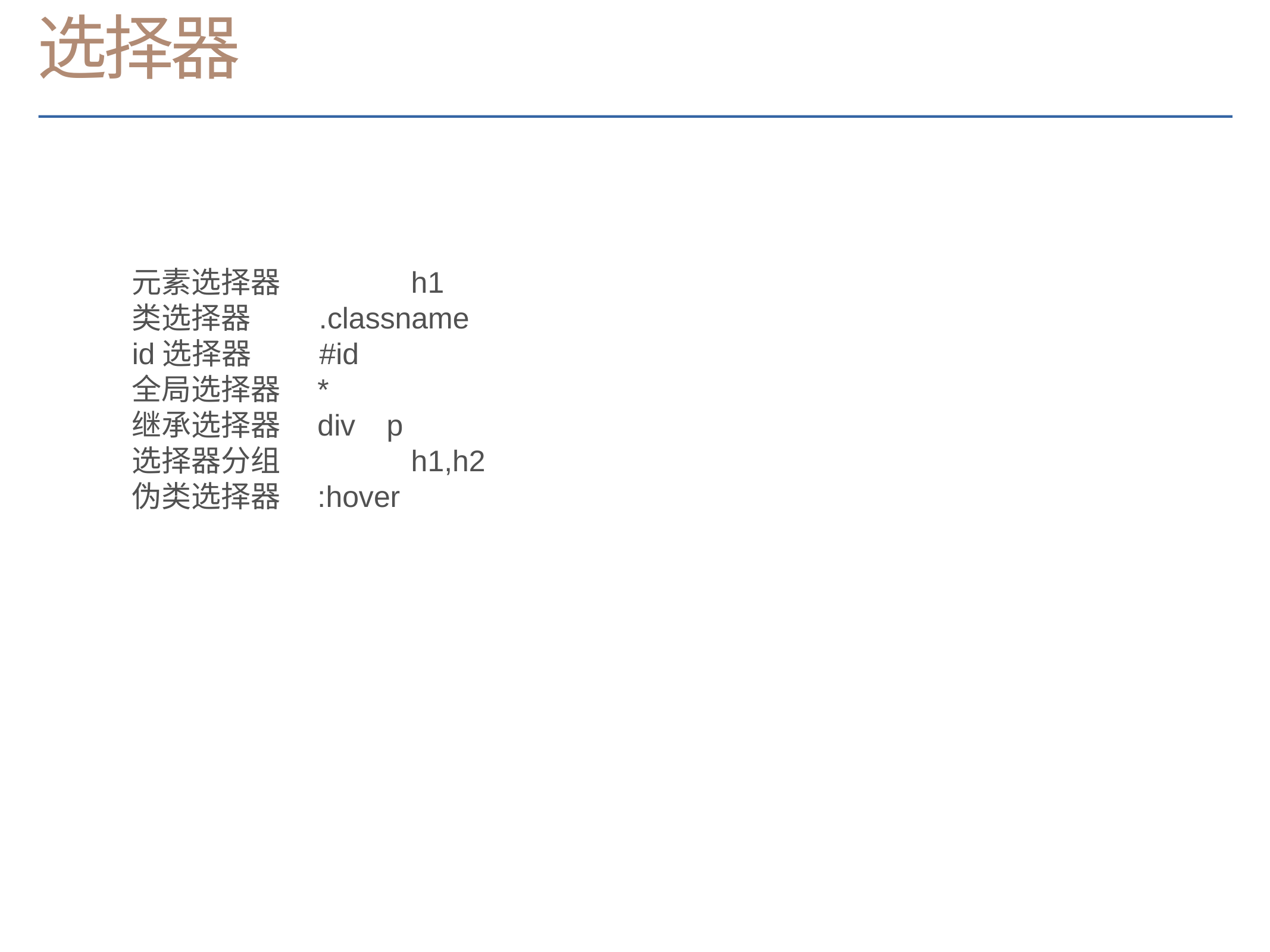

# 选择器
元素选择器        h1
类选择器    .classname
id选择器    #id
全局选择器  *
继承选择器  div  p
选择器分组        h1,h2
伪类选择器  :hover
15